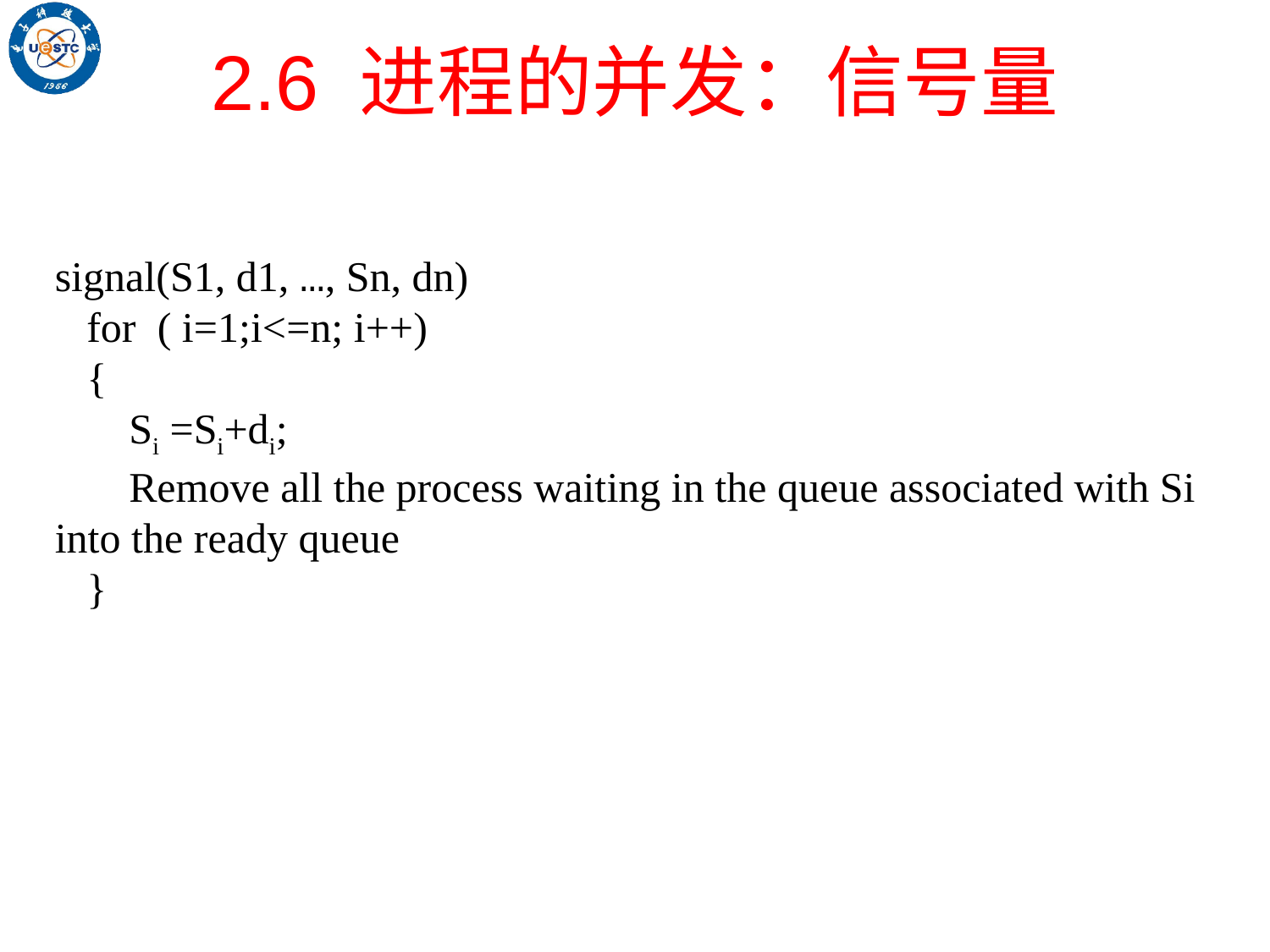

# 2.6 进程的并发：信号量
signal(S1, d1, …, Sn, dn)
   for  ( i=1;i<=n; i++)
   {
       Si =Si+di;
       Remove all the process waiting in the queue associated with Si into the ready queue
   }